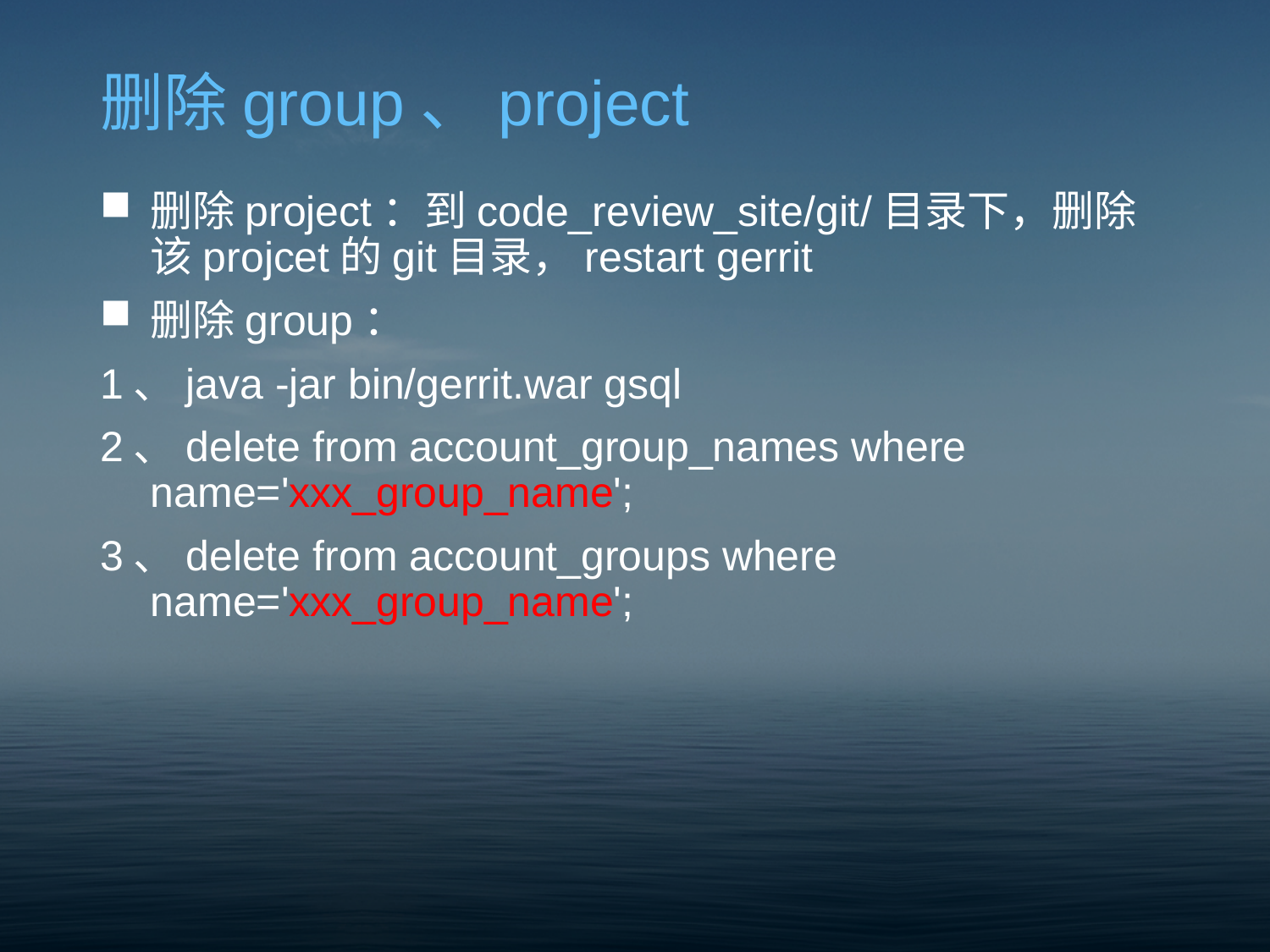

# 删除group、project
删除project：到code_review_site/git/目录下，删除该projcet的git目录，restart gerrit
删除group：
1、java -jar bin/gerrit.war gsql
2、delete from account_group_names where name='xxx_group_name';
3、delete from account_groups where name='xxx_group_name';